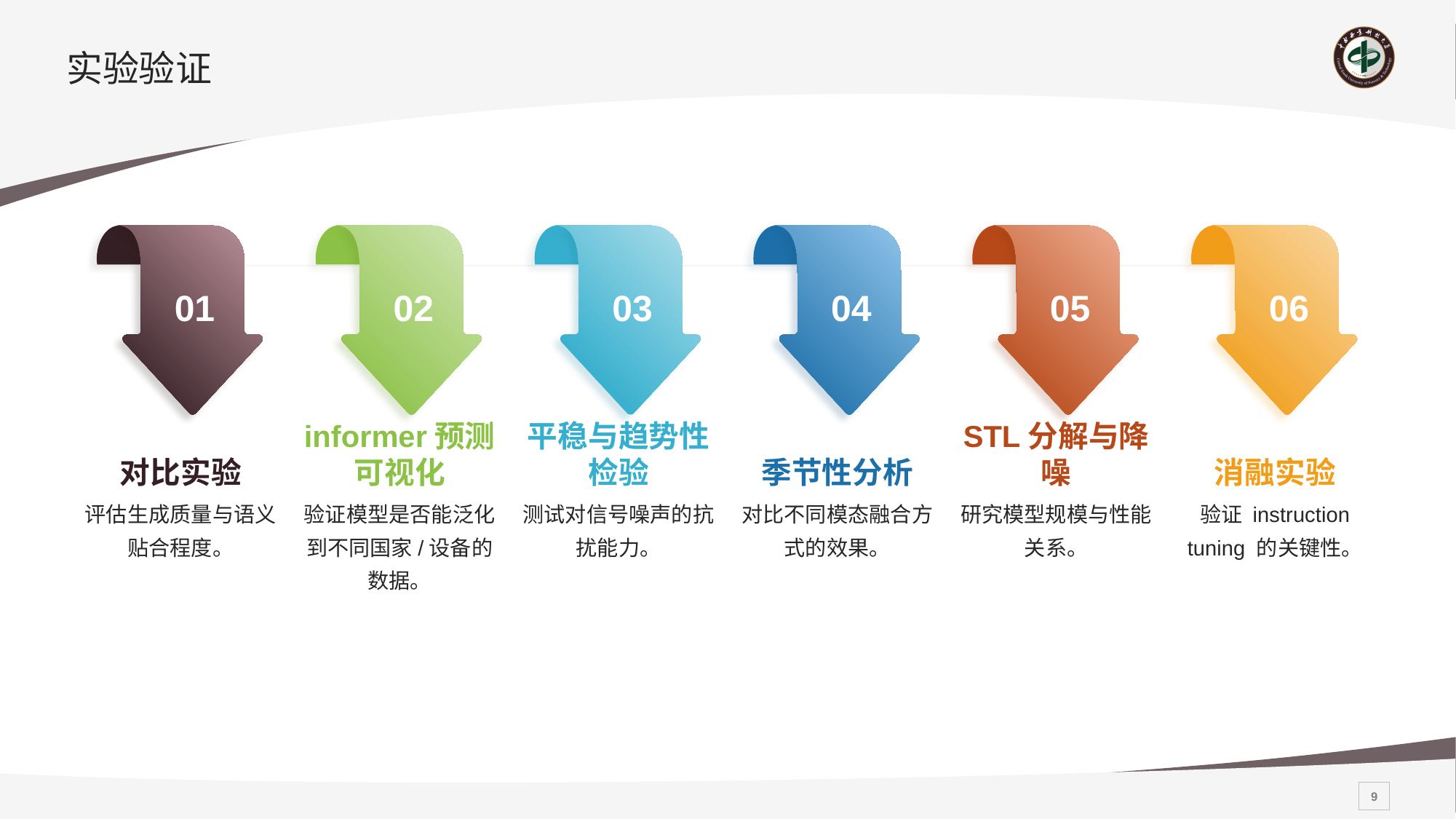

# 实验验证
01
02
03
04
05
06

对比实验
informer预测可视化
平稳与趋势性检验
季节性分析
STL分解与降噪
消融实验
评估生成质量与语义贴合程度。
验证模型是否能泛化到不同国家/设备的数据。
测试对信号噪声的抗扰能力。
对比不同模态融合方式的效果。
研究模型规模与性能关系。
验证 instruction tuning 的关键性。